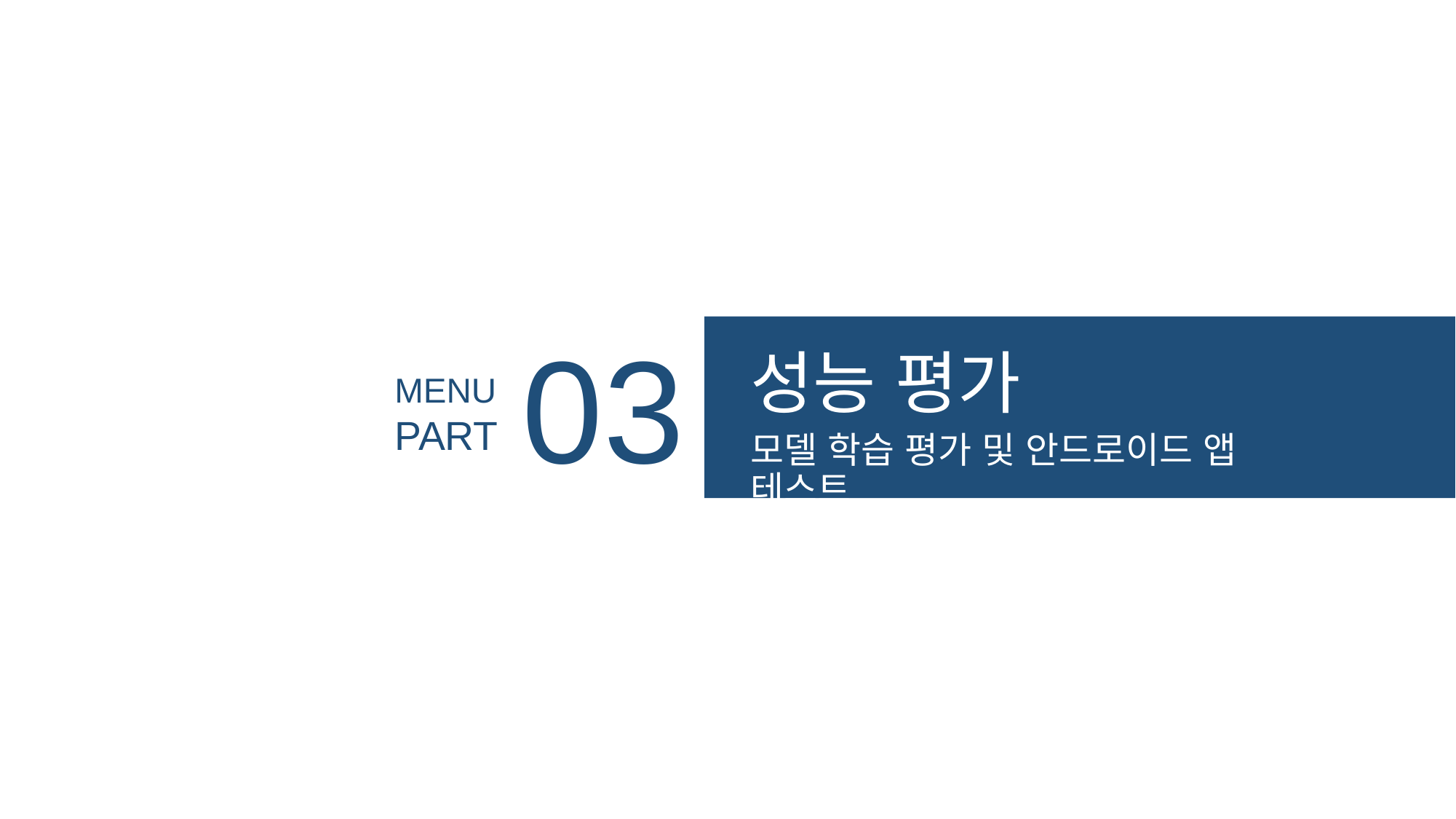

03
성능 평가
MENU
PART
모델 학습 평가 및 안드로이드 앱 테스트